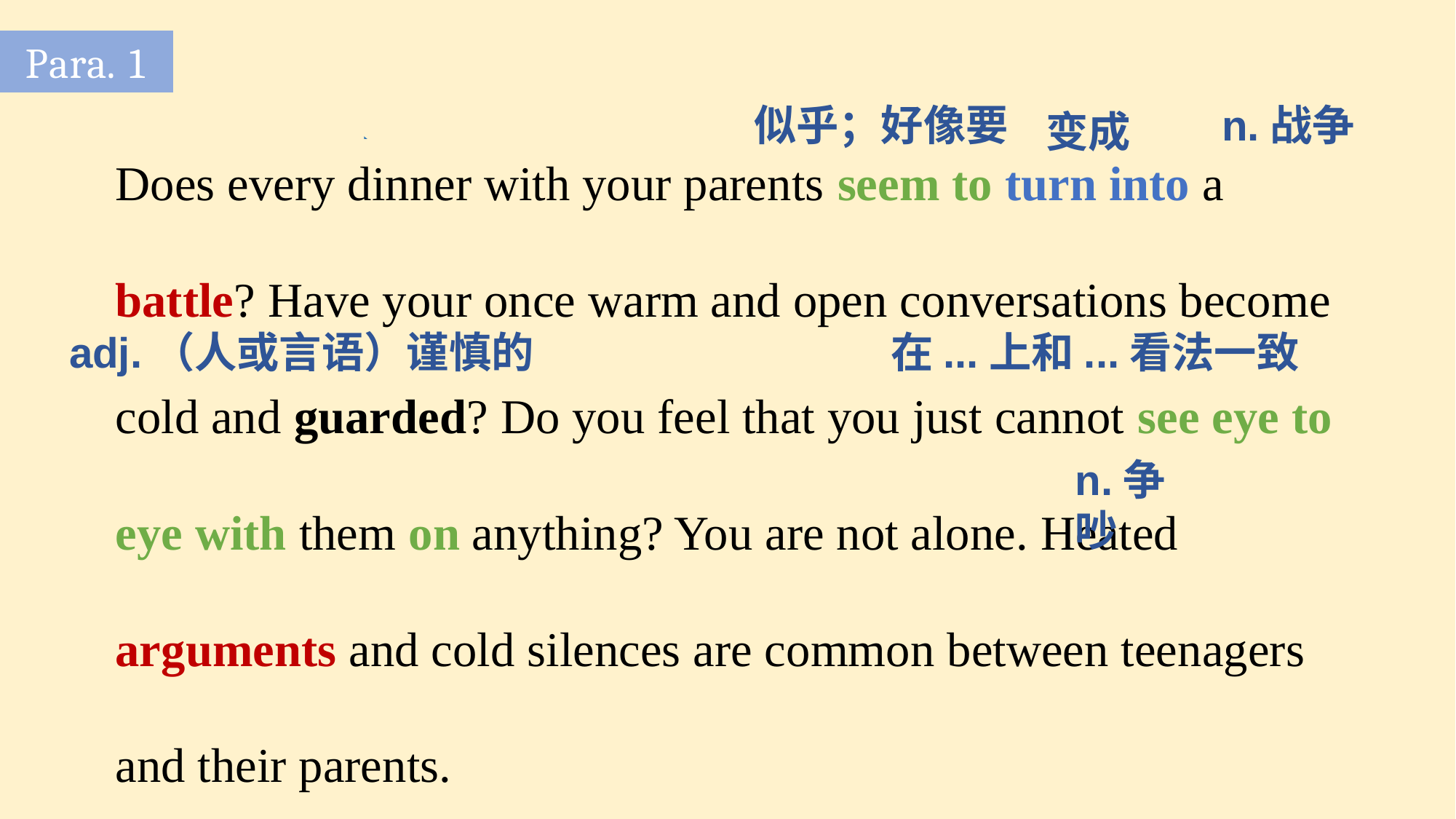

Para. 1
Does every dinner with your parents seem to turn into a battle? Have your once warm and open conversations become cold and guarded? Do you feel that you just cannot see eye to eye with them on anything? You are not alone. Heated arguments and cold silences are common between teenagers and their parents.
似乎；好像要
n.战争
变成

adj.（人或言语）谨慎的
在...上和...看法一致
n.争吵